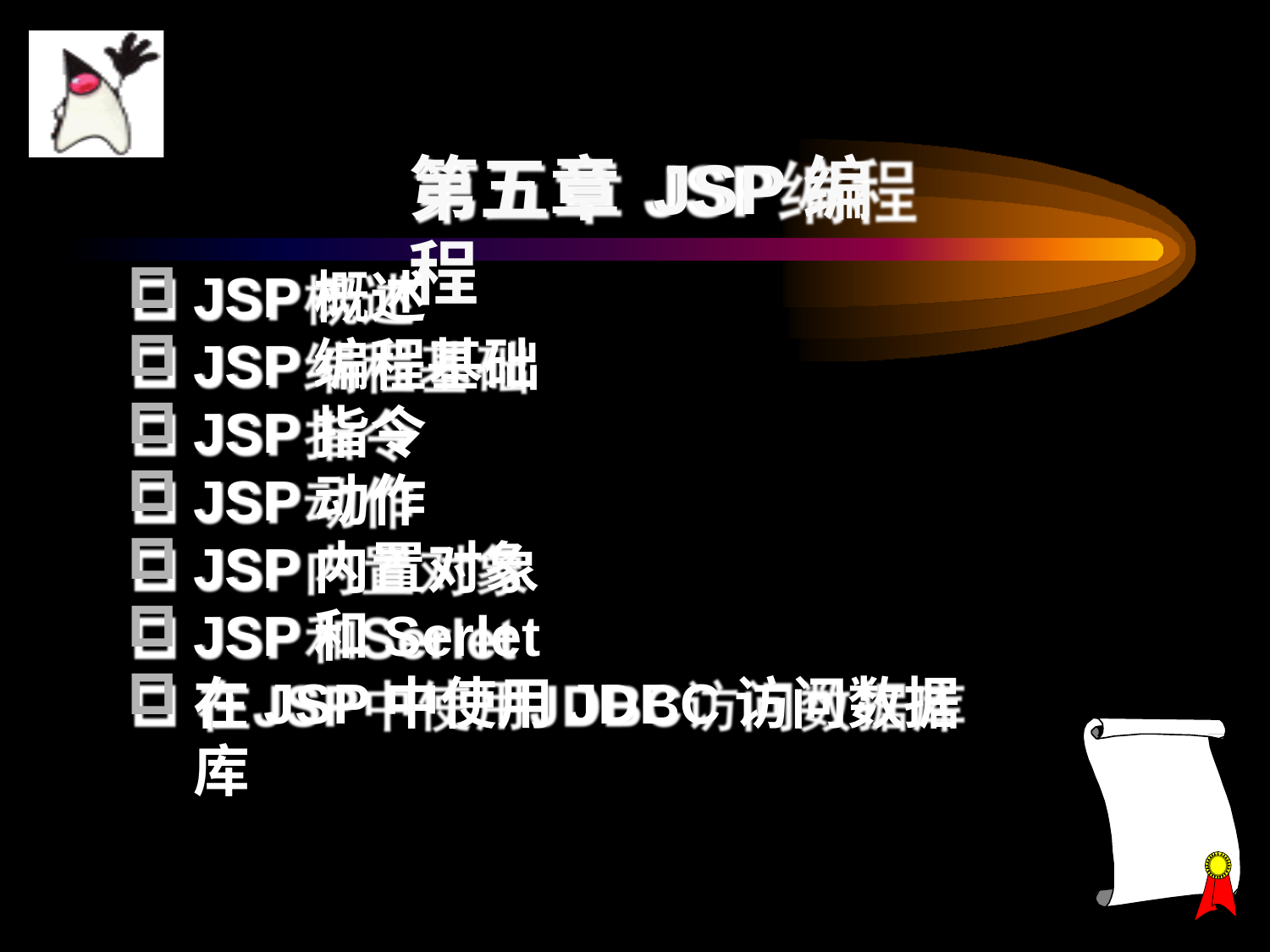

# 第五章 JSP编程

JSP概述
JSP编程基础
JSP指令
JSP动作
JSP内置对象
JSP和Serlet
在JSP中使用JDBC访问数据库